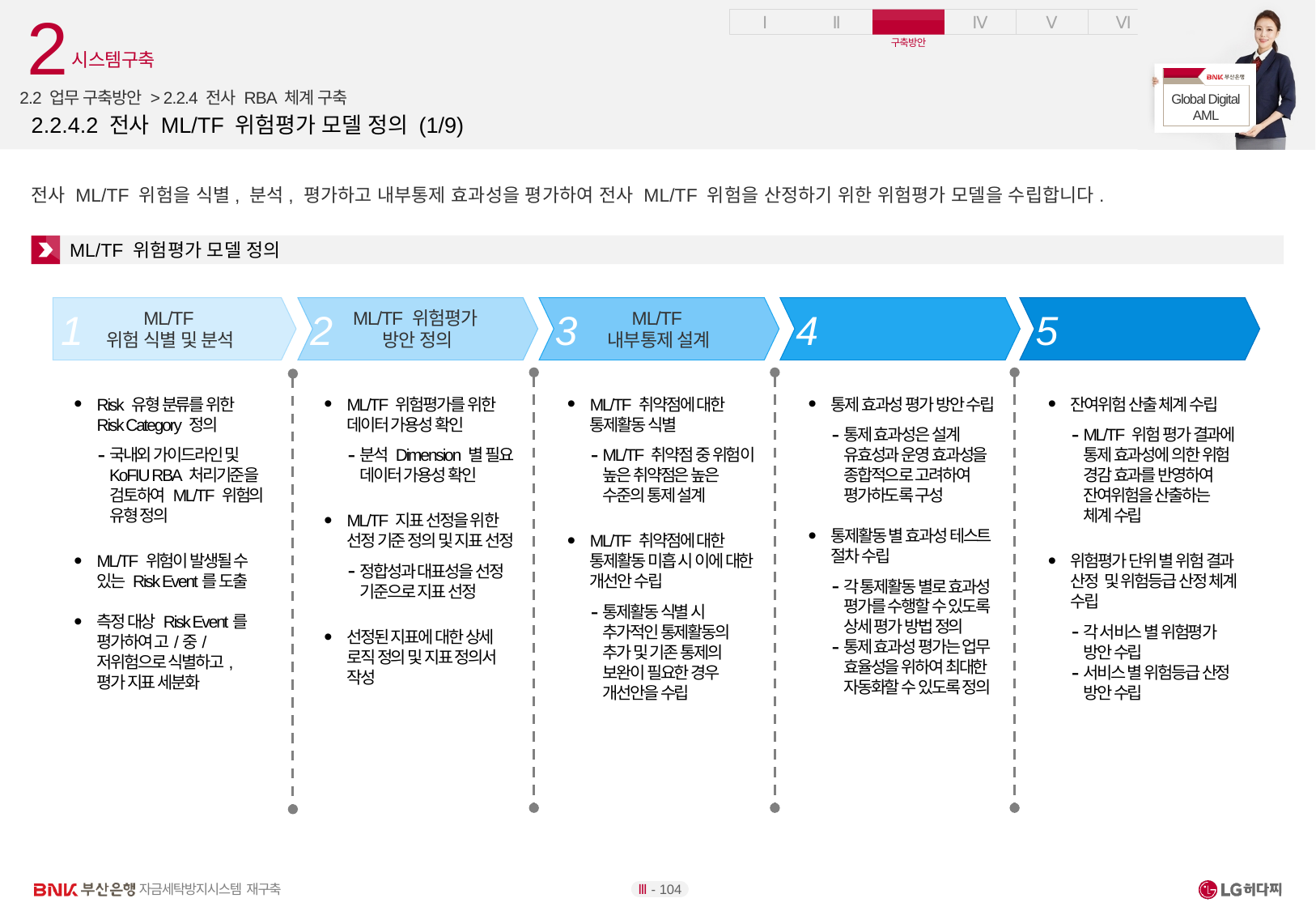

2
시스템구축
2.2 업무 구축방안 > 2.2.4 전사 RBA 체계 구축
# 2.2.4.2 전사 ML/TF 위험평가 모델 정의 (1/9)
전사 ML/TF 위험을 식별, 분석, 평가하고 내부통제 효과성을 평가하여 전사 ML/TF 위험을 산정하기 위한 위험평가 모델을 수립합니다.
ML/TF 위험평가 모델 정의

ML/TF 위험평가
방안 정의
ML/TF
내부통제 설계
ML/TF 내부통제
운영평가 방안 수립
전사 ML/TF
위험평가 결과 산정
ML/TF
위험 식별 및 분석
4
5
1
2
3
Risk 유형 분류를 위한 Risk Category 정의
국내외 가이드라인 및 KoFIU RBA 처리기준을 검토하여 ML/TF 위험의 유형 정의
ML/TF 위험이 발생될 수 있는 Risk Event를 도출
측정 대상 Risk Event를 평가하여 고/중/저위험으로 식별하고, 평가 지표 세분화

ML/TF 위험평가를 위한 데이터 가용성 확인
분석 Dimension 별 필요 데이터 가용성 확인
ML/TF 지표 선정을 위한 선정 기준 정의 및 지표 선정
정합성과 대표성을 선정 기준으로 지표 선정
선정된 지표에 대한 상세 로직 정의 및 지표 정의서 작성
ML/TF 취약점에 대한 통제활동 식별
ML/TF 취약점 중 위험이 높은 취약점은 높은 수준의 통제 설계
ML/TF 취약점에 대한 통제활동 미흡 시 이에 대한 개선안 수립
통제활동 식별 시 추가적인 통제활동의 추가 및 기존 통제의 보완이 필요한 경우 개선안을 수립
통제 효과성 평가 방안 수립
통제 효과성은 설계 유효성과 운영 효과성을 종합적으로 고려하여 평가하도록 구성
통제활동 별 효과성 테스트 절차 수립
각 통제활동 별로 효과성 평가를 수행할 수 있도록 상세 평가 방법 정의
통제 효과성 평가는 업무 효율성을 위하여 최대한 자동화할 수 있도록 정의
잔여위험 산출 체계 수립
ML/TF 위험 평가 결과에 통제 효과성에 의한 위험 경감 효과를 반영하여 잔여위험을 산출하는 체계 수립
위험평가 단위 별 위험 결과 산정  및 위험등급 산정 체계 수립
각 서비스 별 위험평가 방안 수립
서비스 별 위험등급 산정 방안 수립
Ⅲ - 104